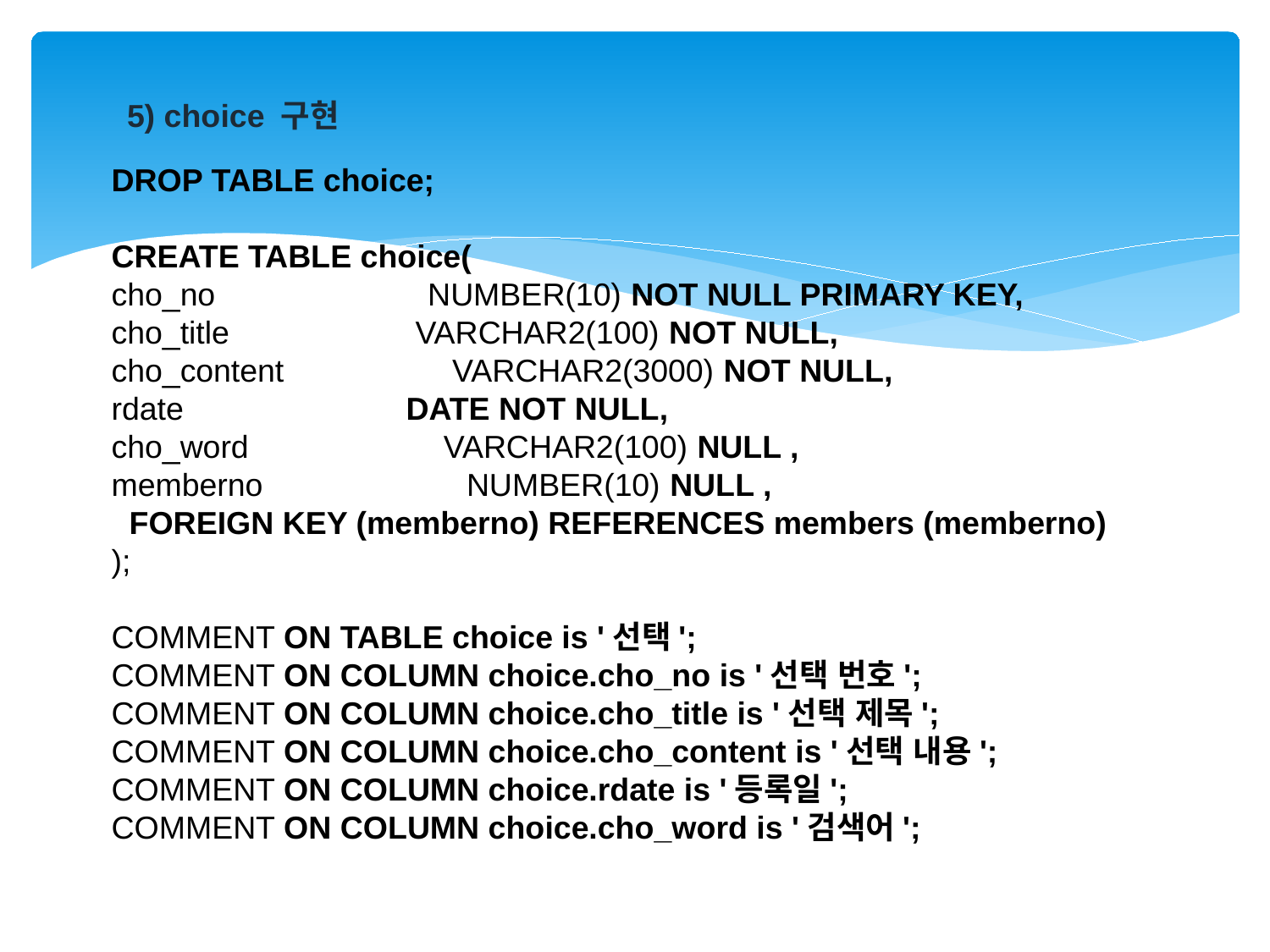

5) choice 구현
DROP TABLE choice;

CREATE TABLE choice(
cho_no                        NUMBER(10) NOT NULL PRIMARY KEY,
cho_title                     VARCHAR2(100) NOT NULL,
cho_content                   VARCHAR2(3000) NOT NULL,
rdate                         DATE NOT NULL,
cho_word                      VARCHAR2(100) NULL ,
memberno                       NUMBER(10) NULL ,
  FOREIGN KEY (memberno) REFERENCES members (memberno)
);

COMMENT ON TABLE choice is '선택';
COMMENT ON COLUMN choice.cho_no is '선택 번호';
COMMENT ON COLUMN choice.cho_title is '선택 제목';
COMMENT ON COLUMN choice.cho_content is '선택 내용';
COMMENT ON COLUMN choice.rdate is '등록일';
COMMENT ON COLUMN choice.cho_word is '검색어';